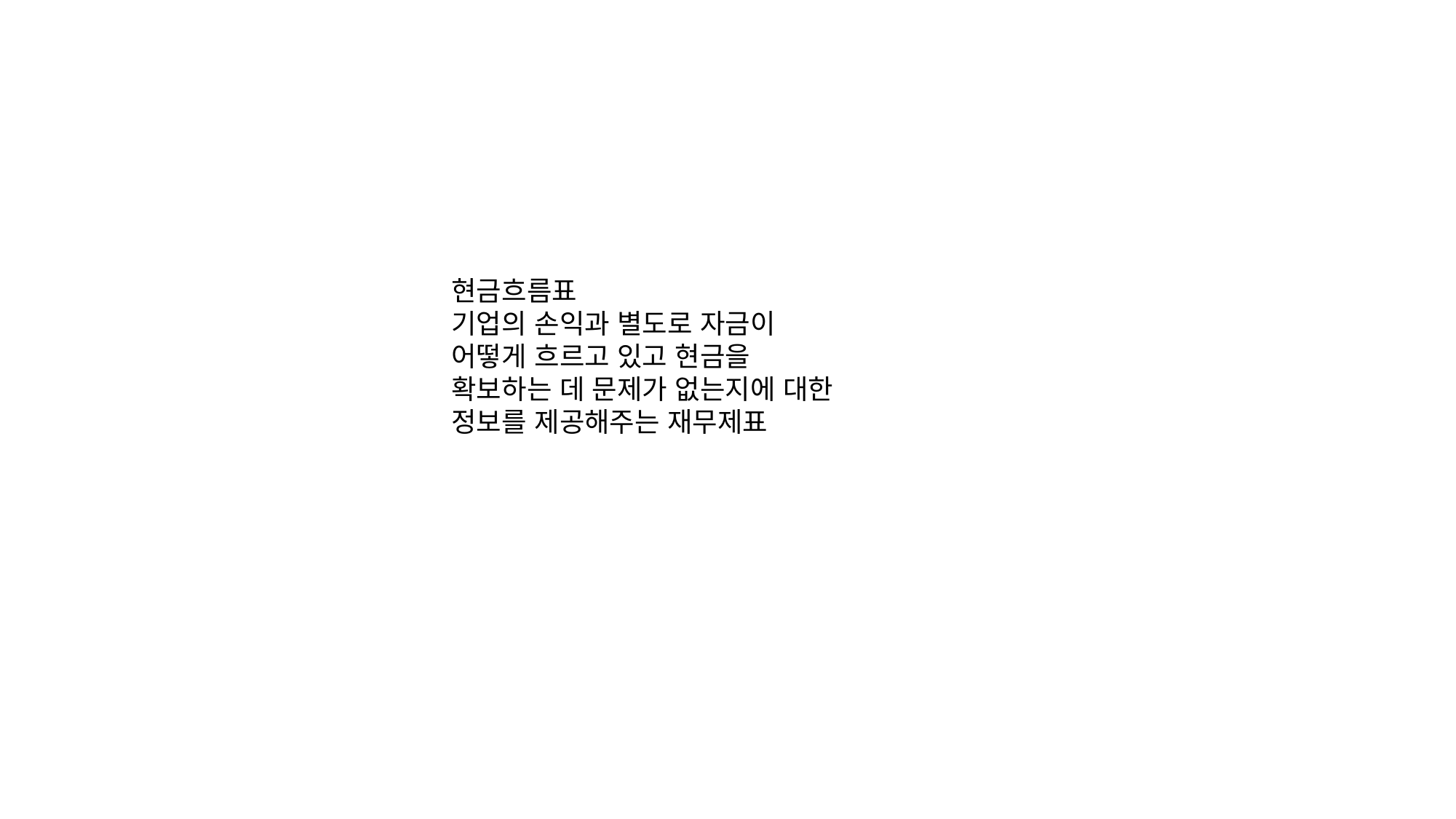

현금흐름표
기업의 손익과 별도로 자금이 어떻게 흐르고 있고 현금을 확보하는 데 문제가 없는지에 대한 정보를 제공해주는 재무제표